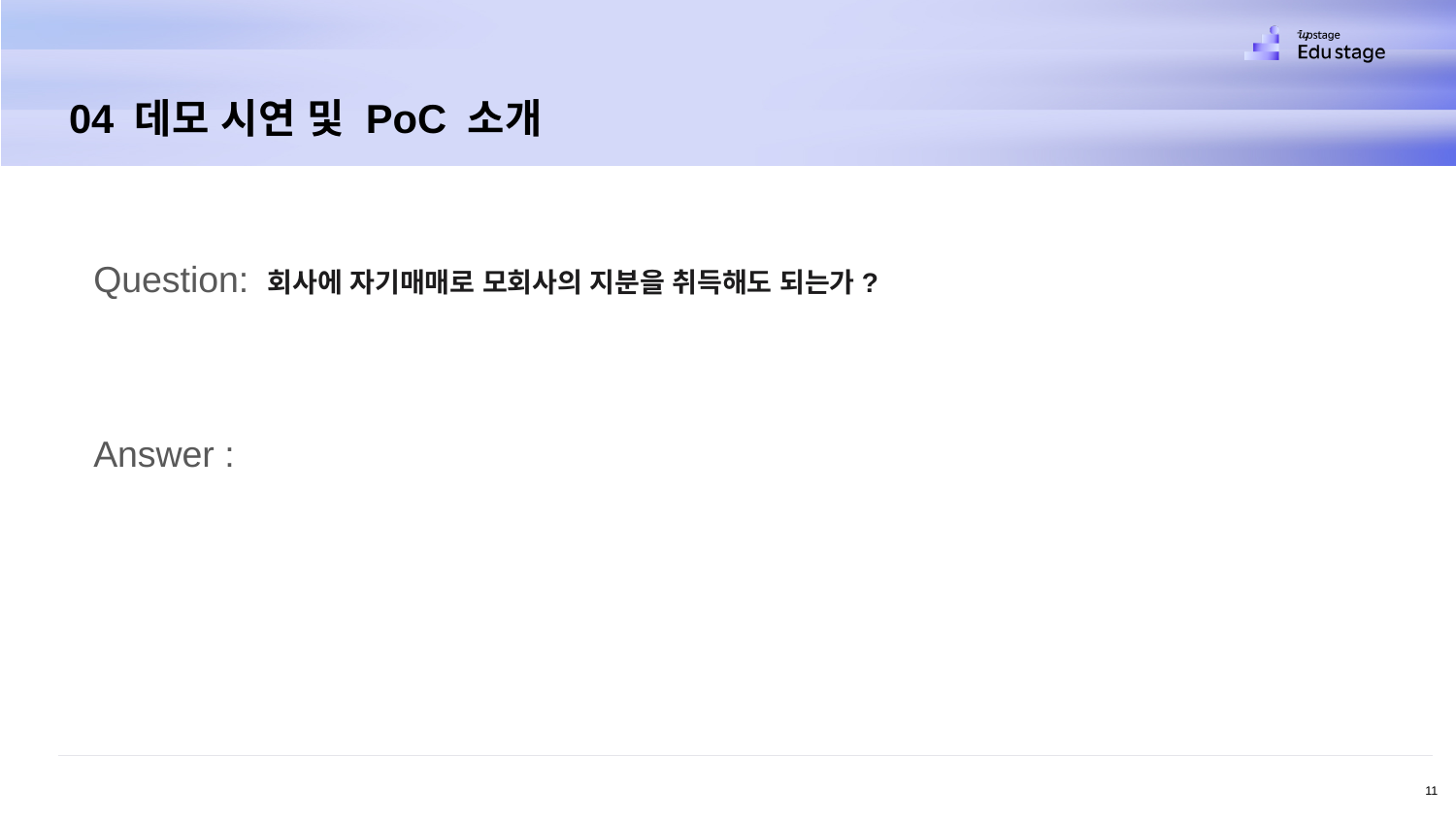

04 데모 시연 및 PoC 소개
Question: 회사에 자기매매로 모회사의 지분을 취득해도 되는가?

Answer :